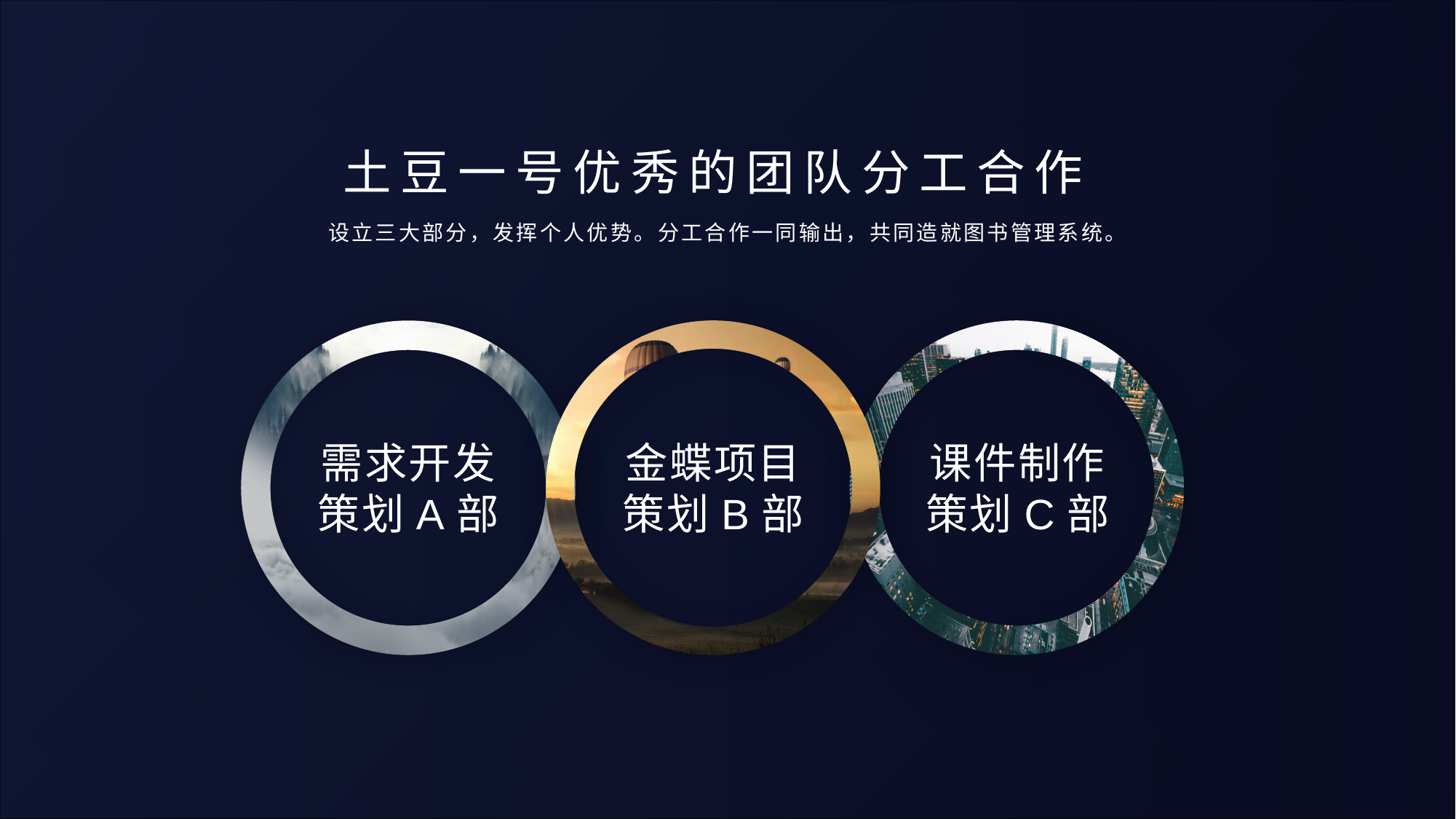

土豆一号优秀的团队分工合作
设立三大部分，发挥个人优势。分工合作一同输出，共同造就图书管理系统。

需求开发
策划A部
金蝶项目
策划B部
课件制作
策划C部